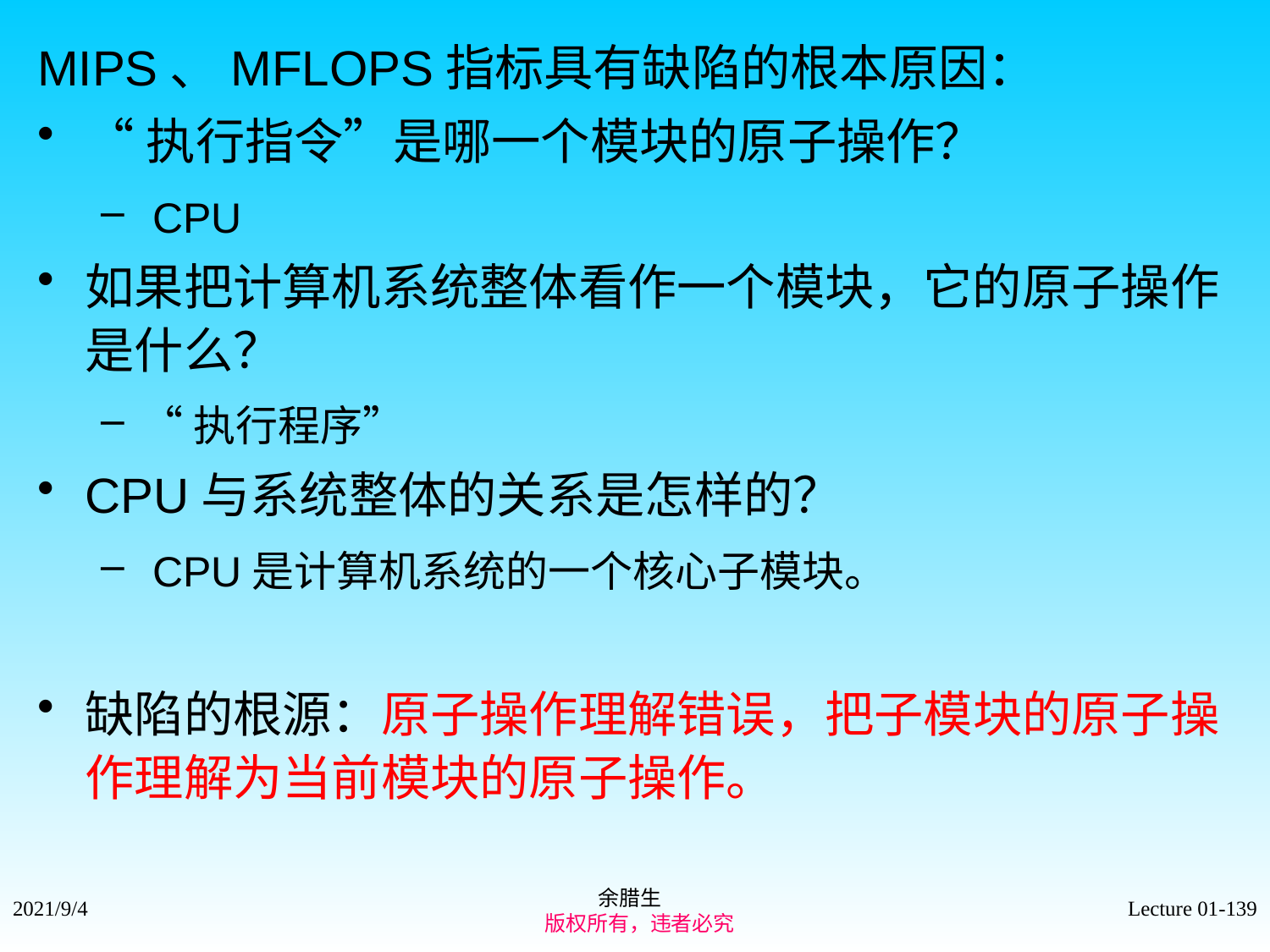

MIPS、MFLOPS指标具有缺陷的根本原因：
“执行指令”是哪一个模块的原子操作？
 CPU
如果把计算机系统整体看作一个模块，它的原子操作是什么？
“执行程序”
CPU与系统整体的关系是怎样的？
 CPU是计算机系统的一个核心子模块。

缺陷的根源：原子操作理解错误，把子模块的原子操作理解为当前模块的原子操作。
余腊生
 版权所有，违者必究
2021/9/4
Lecture 01-139